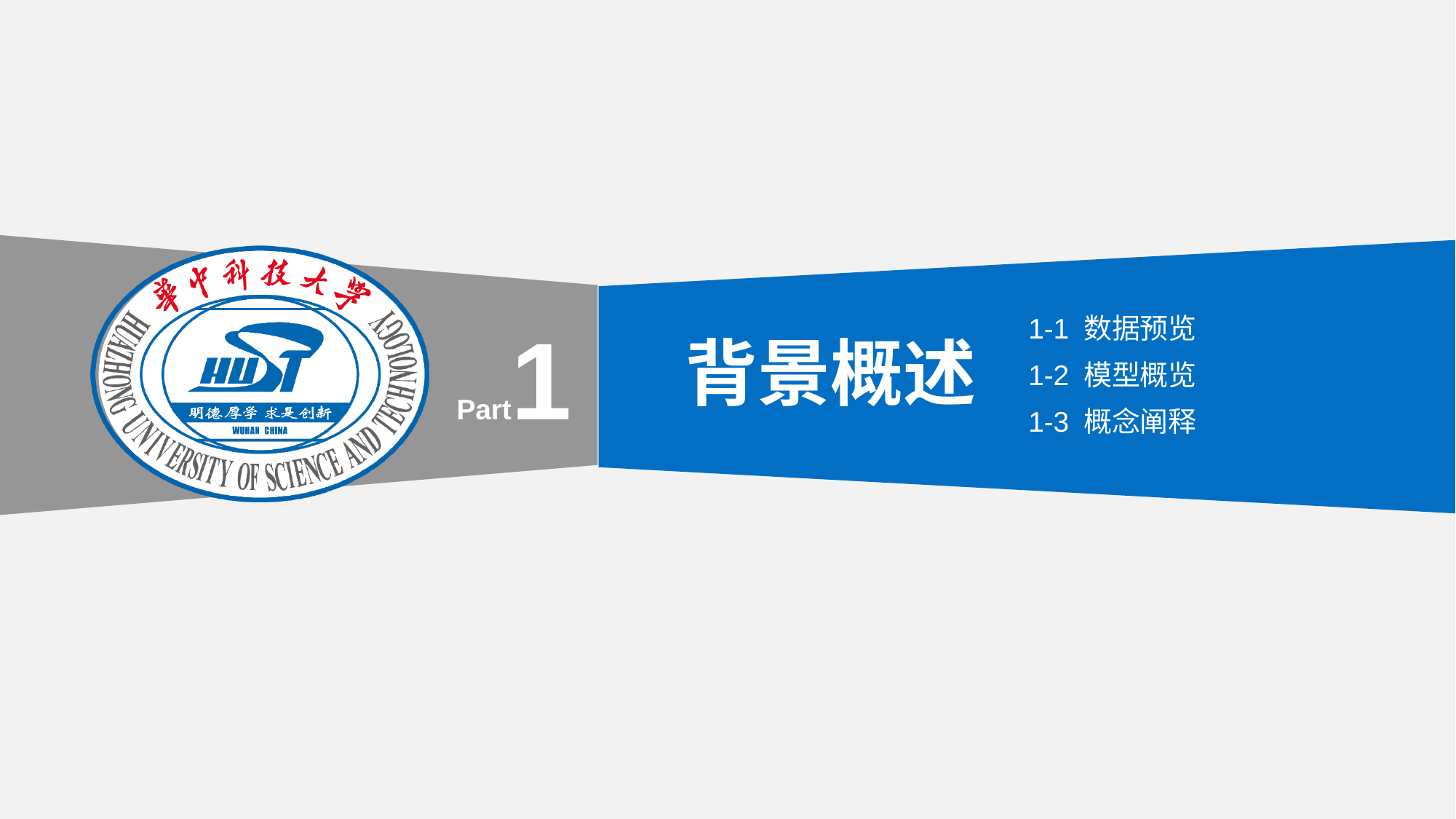

Part1
1-1 数据预览
1-2 模型概览
1-3 概念阐释
背景概述